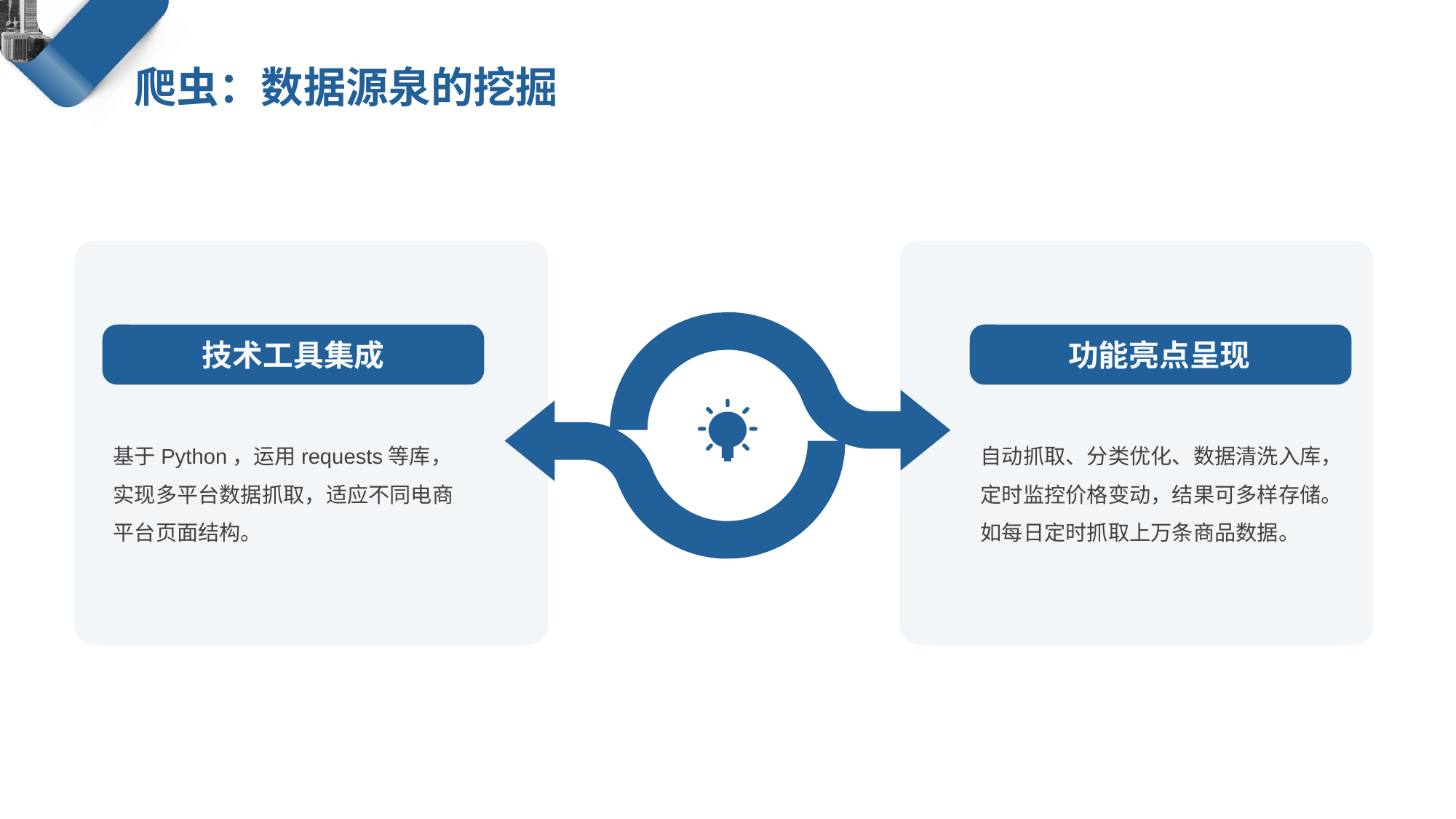

爬虫：数据源泉的挖掘

技术工具集成
功能亮点呈现

基于Python，运用requests等库，实现多平台数据抓取，适应不同电商平台页面结构。
自动抓取、分类优化、数据清洗入库，定时监控价格变动，结果可多样存储。如每日定时抓取上万条商品数据。